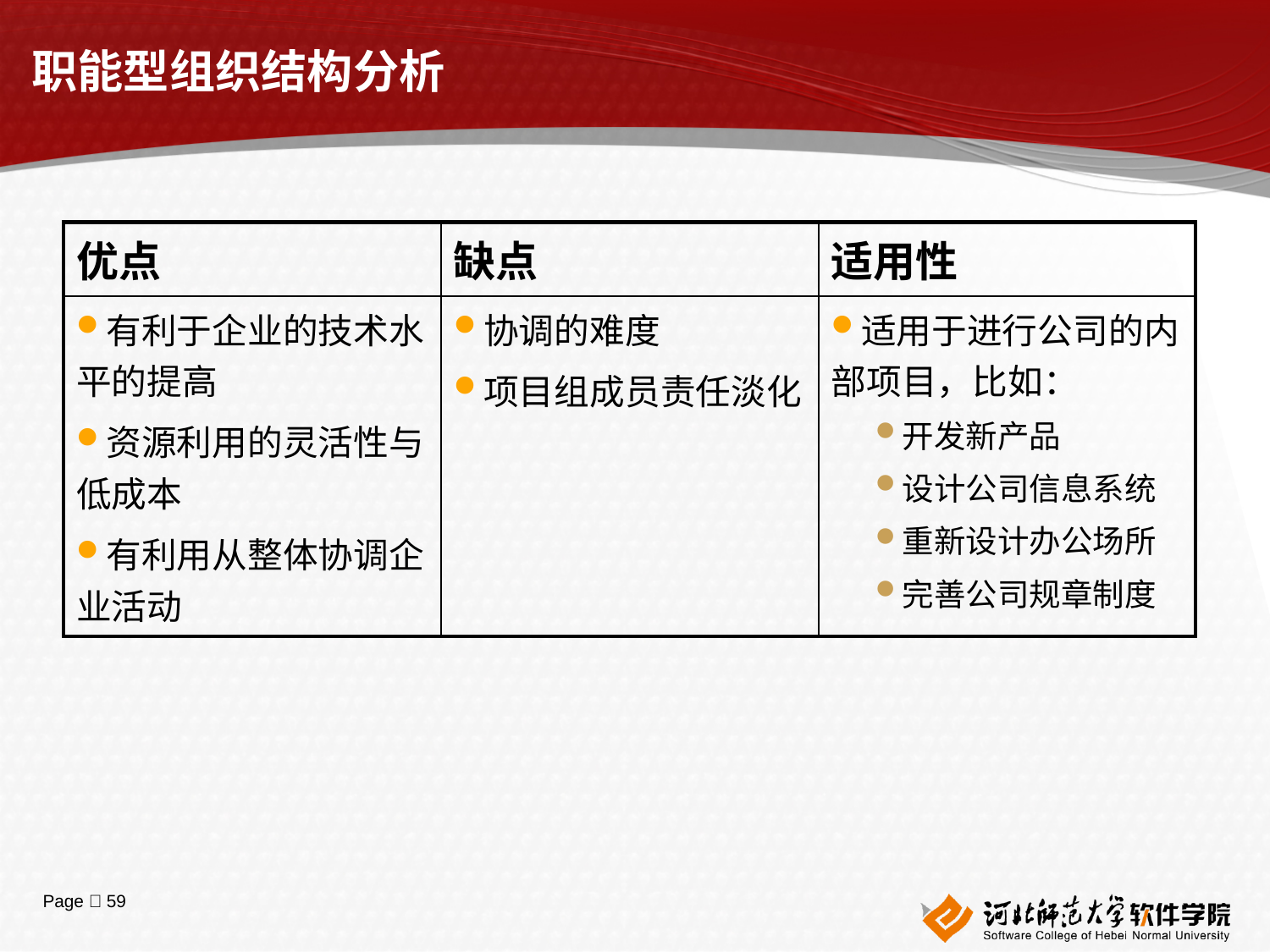

职能型组织结构分析
| 优点 | 缺点 | 适用性 |
| --- | --- | --- |
| 有利于企业的技术水平的提高 资源利用的灵活性与低成本 有利用从整体协调企业活动 | 协调的难度 项目组成员责任淡化 | 适用于进行公司的内部项目，比如： 开发新产品 设计公司信息系统 重新设计办公场所 完善公司规章制度 |